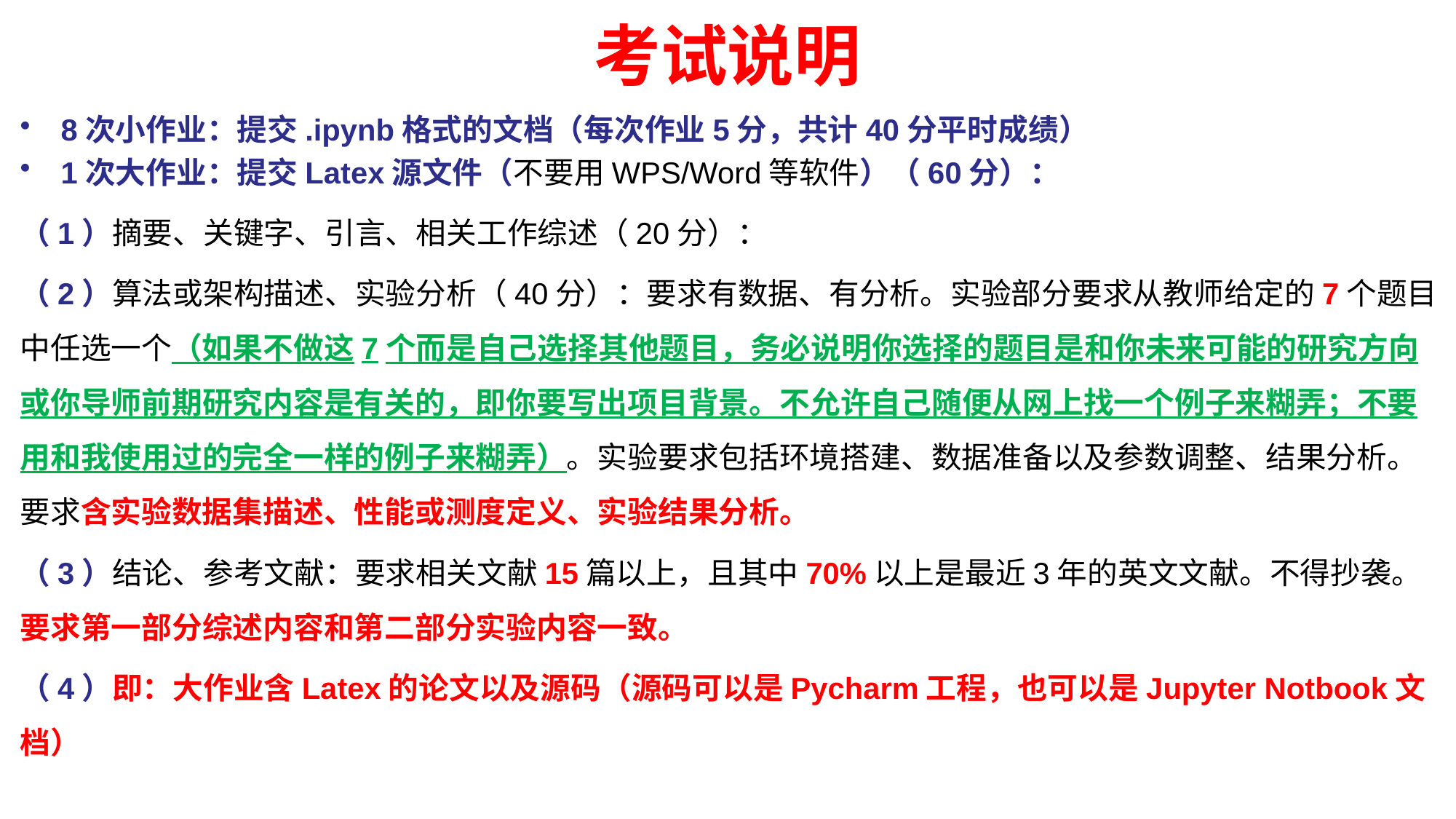

# 考试说明
8次小作业：提交.ipynb格式的文档（每次作业5分，共计40分平时成绩）
1次大作业：提交Latex源文件（不要用WPS/Word等软件）（60分）：
（1）摘要、关键字、引言、相关工作综述（20分）：
（2）算法或架构描述、实验分析（40分）：要求有数据、有分析。实验部分要求从教师给定的7个题目中任选一个（如果不做这7个而是自己选择其他题目，务必说明你选择的题目是和你未来可能的研究方向或你导师前期研究内容是有关的，即你要写出项目背景。不允许自己随便从网上找一个例子来糊弄；不要用和我使用过的完全一样的例子来糊弄）。实验要求包括环境搭建、数据准备以及参数调整、结果分析。要求含实验数据集描述、性能或测度定义、实验结果分析。
（3）结论、参考文献：要求相关文献15篇以上，且其中70%以上是最近3年的英文文献。不得抄袭。要求第一部分综述内容和第二部分实验内容一致。
（4）即：大作业含Latex的论文以及源码（源码可以是Pycharm工程，也可以是Jupyter Notbook文档）